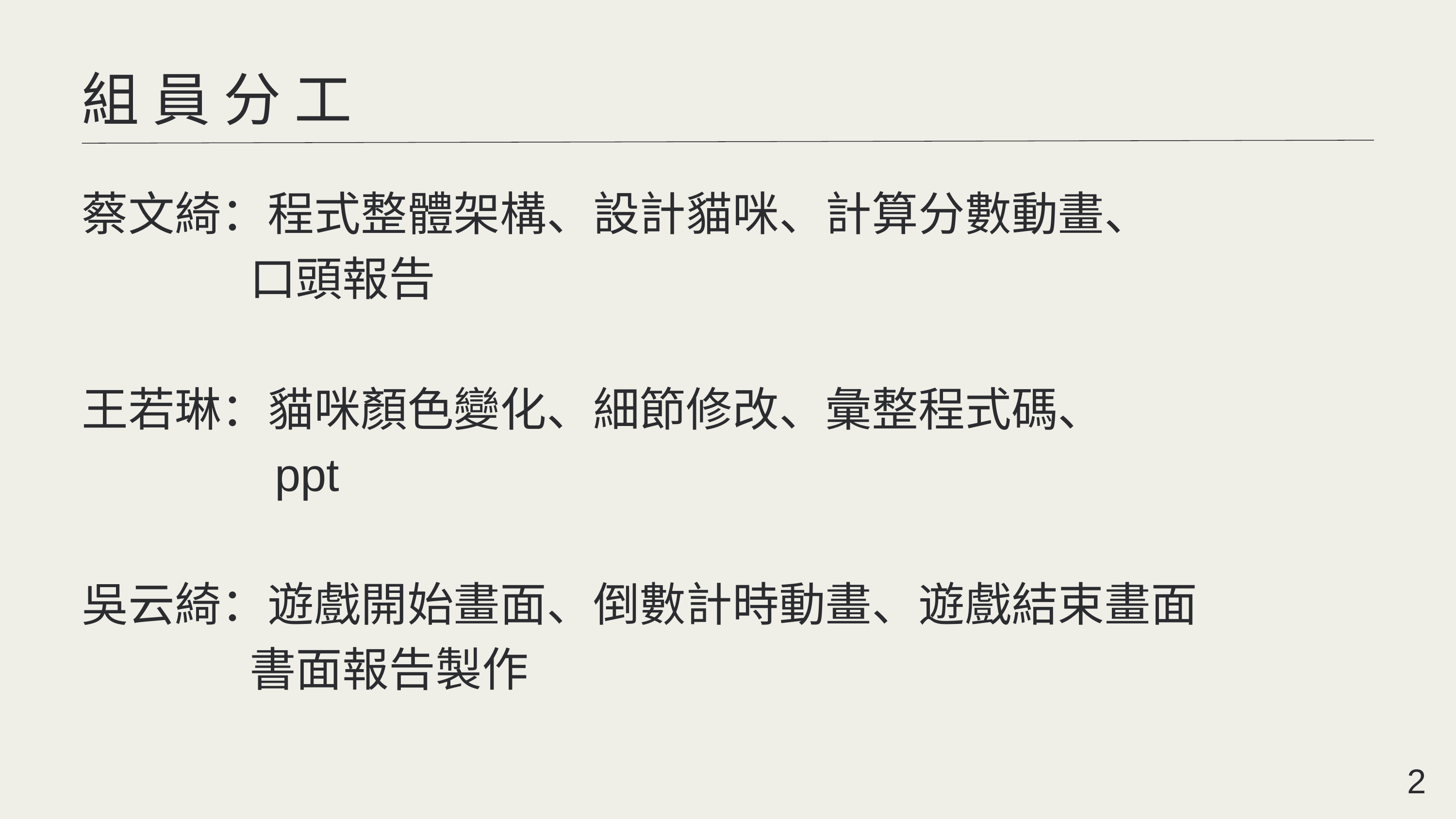

組員分工

蔡文綺：程式整體架構、設計貓咪、計算分數動畫、
               口頭報告

王若琳：貓咪顏色變化、細節修改、彙整程式碼、
               ppt

吳云綺：遊戲開始畫面、倒數計時動畫、遊戲結束畫面
               書面報告製作

2